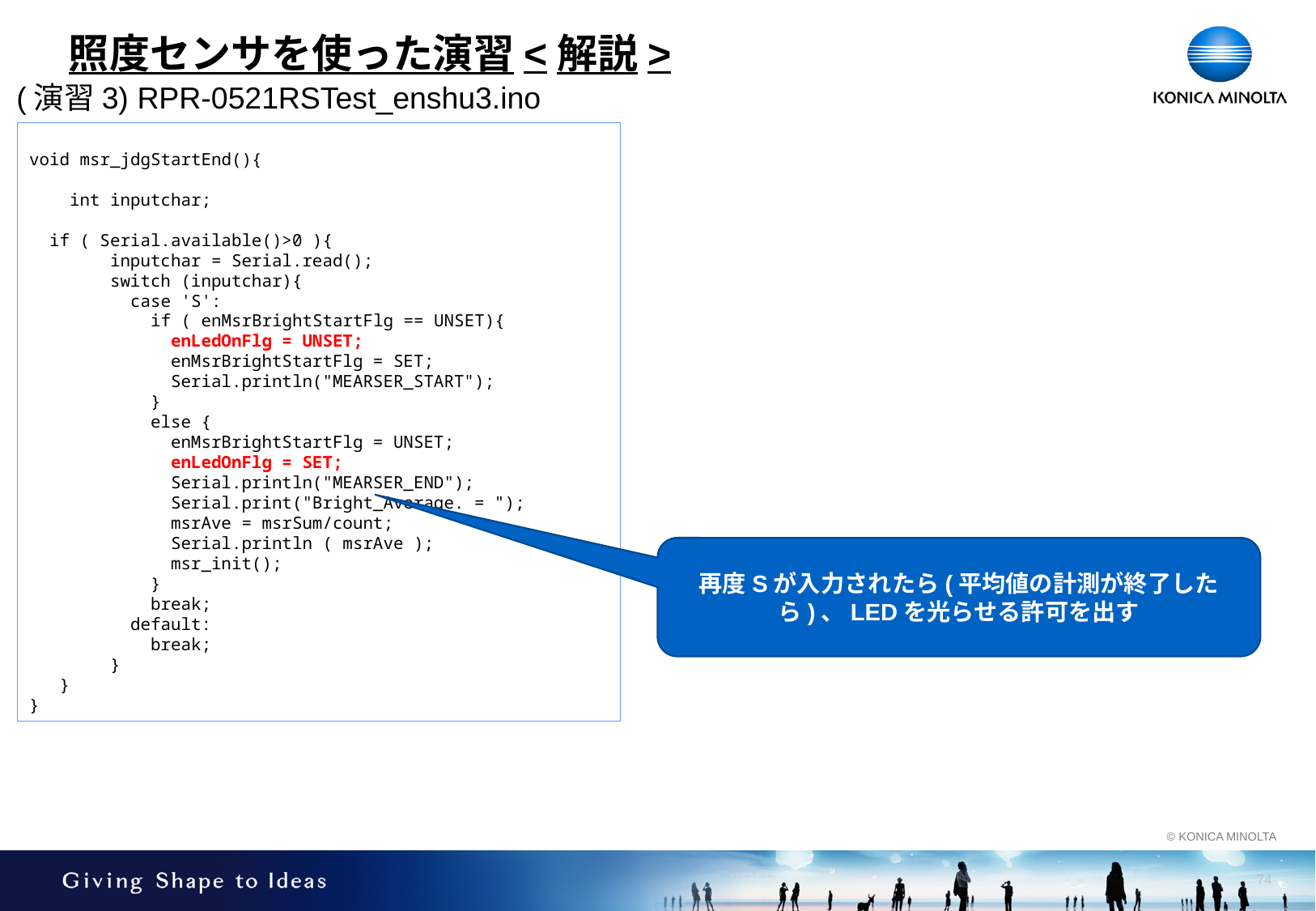

# 照度センサを使った演習<解説>
(演習3) RPR-0521RSTest_enshu3.ino

void msr_jdgStartEnd(){

    int inputchar;

  if ( Serial.available()>0 ){
        inputchar = Serial.read();
        switch (inputchar){
          case 'S':
            if ( enMsrBrightStartFlg == UNSET){
              enLedOnFlg = UNSET;
              enMsrBrightStartFlg = SET;
              Serial.println("MEARSER_START");
            }
            else {
              enMsrBrightStartFlg = UNSET;
              enLedOnFlg = SET;
              Serial.println("MEARSER_END");
              Serial.print("Bright_Average. = ");
              msrAve = msrSum/count;
              Serial.println ( msrAve );
              msr_init();
            }
            break;
          default:
            break;
        }
   }
}
再度Sが入力されたら(平均値の計測が終了したら)、LEDを光らせる許可を出す
74